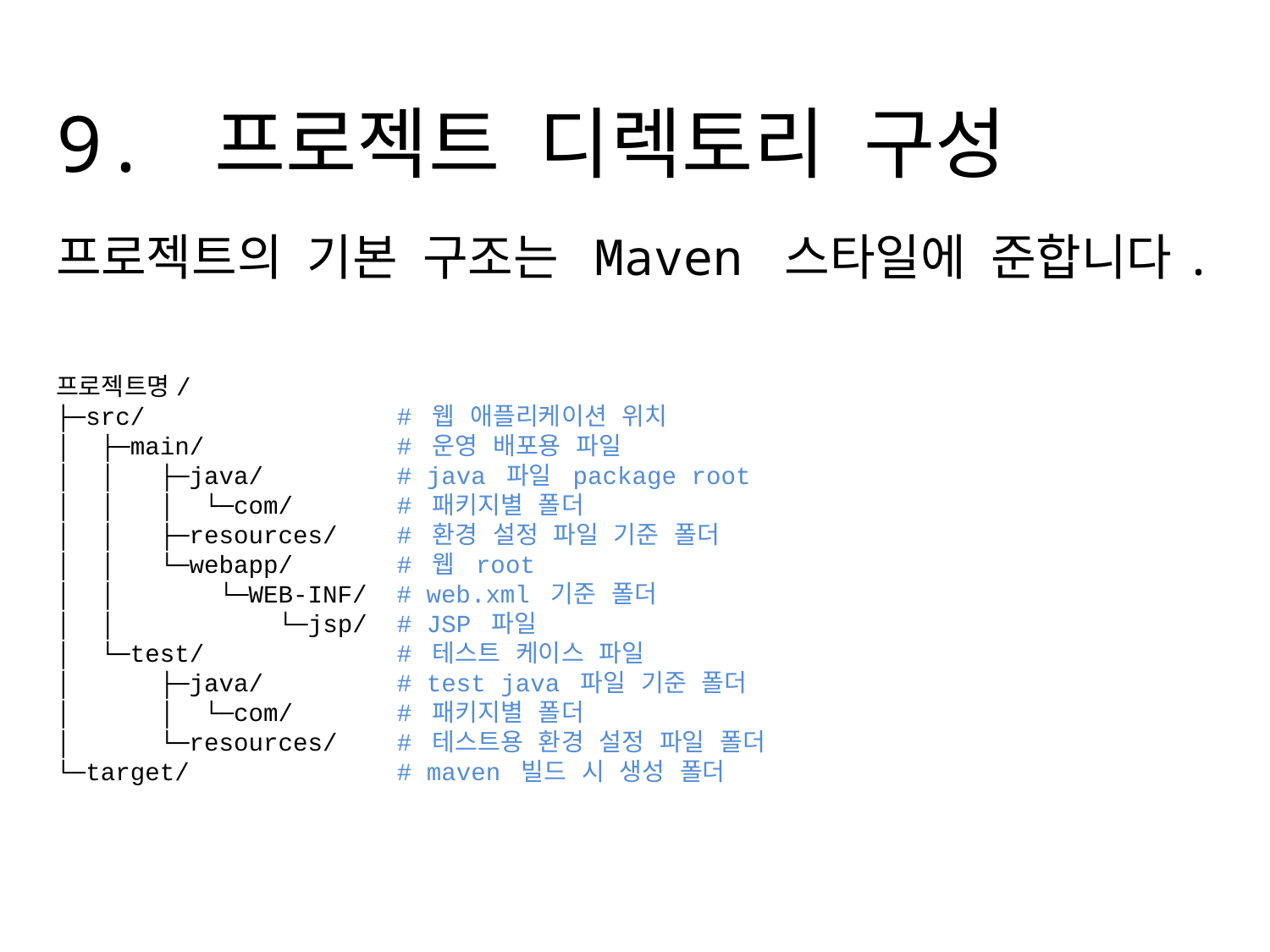

# 9. 프로젝트 디렉토리 구성
프로젝트의 기본 구조는 Maven 스타일에 준합니다.

프로젝트명/
├─src/                 # 웹 애플리케이션 위치
│  ├─main/             # 운영 배포용 파일
│  │   ├─java/         # java 파일 package root
│  │   │  └─com/       # 패키지별 폴더
│  │   ├─resources/    # 환경 설정 파일 기준 폴더
│  │   └─webapp/       # 웹 root
│  │       └─WEB-INF/  # web.xml 기준 폴더
│  │           └─jsp/  # JSP 파일
│  └─test/             # 테스트 케이스 파일
│      ├─java/         # test java 파일 기준 폴더
│      │  └─com/       # 패키지별 폴더
│      └─resources/    # 테스트용 환경 설정 파일 폴더
└─target/              # maven 빌드 시 생성 폴더